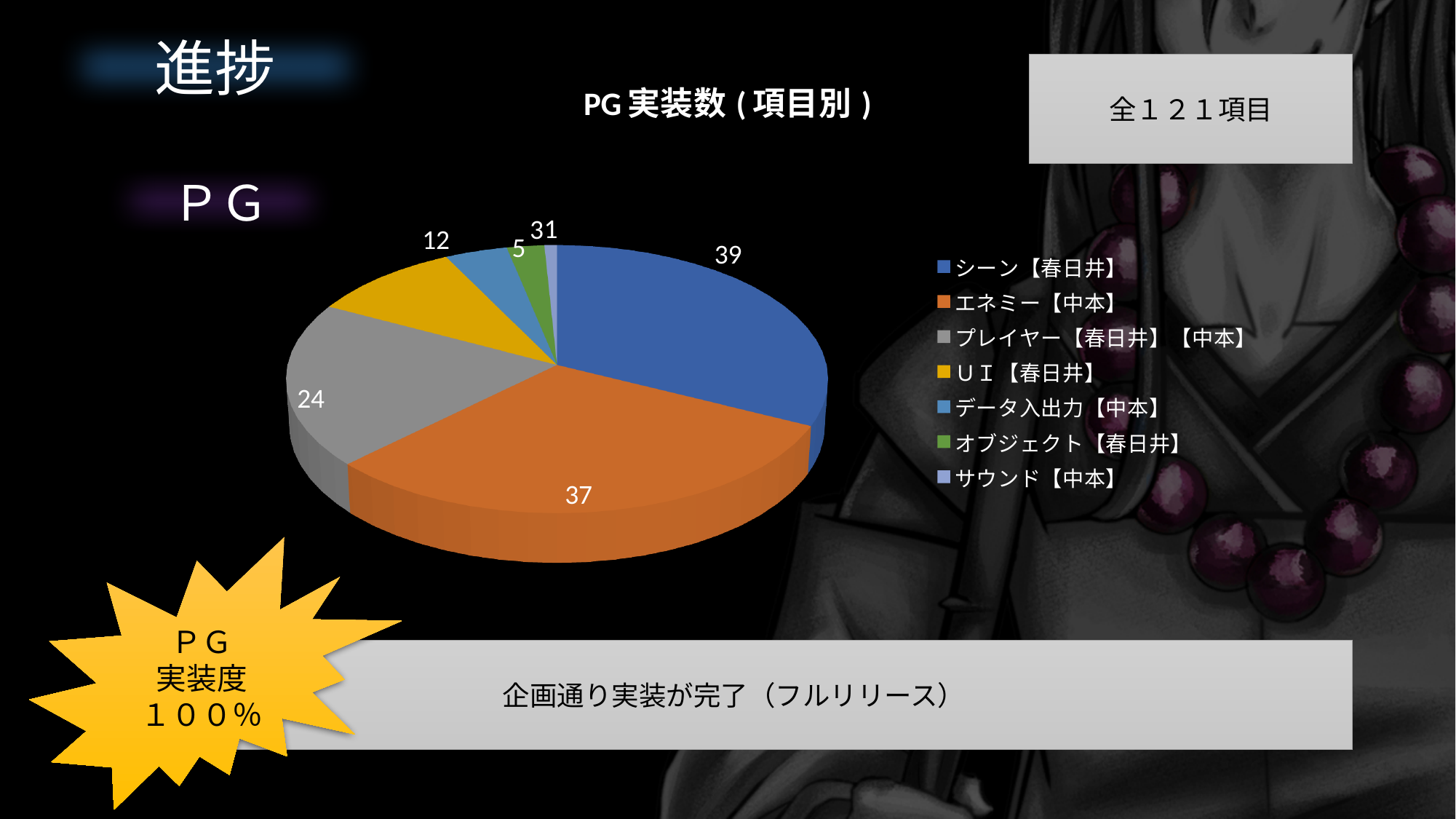

進捗

[unsupported chart]

全１２１項目
ＰＧ
ＰＧ
実装度
１００％
企画通り実装が完了（フルリリース）